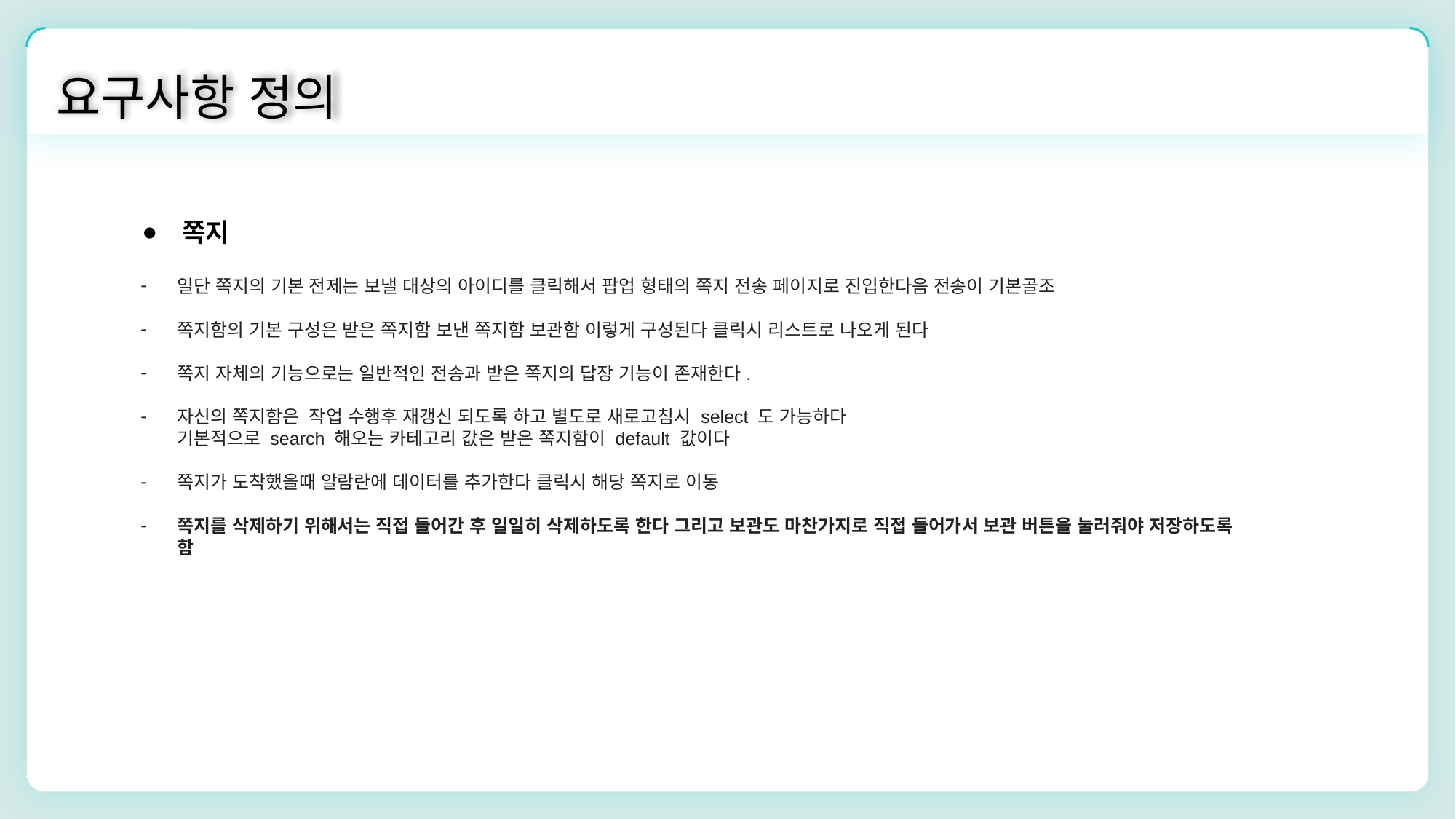

요구사항 정의
쪽지

일단 쪽지의 기본 전제는 보낼 대상의 아이디를 클릭해서 팝업 형태의 쪽지 전송 페이지로 진입한다음 전송이 기본골조

쪽지함의 기본 구성은 받은 쪽지함 보낸 쪽지함 보관함 이렇게 구성된다 클릭시 리스트로 나오게 된다

쪽지 자체의 기능으로는 일반적인 전송과 받은 쪽지의 답장 기능이 존재한다.

자신의 쪽지함은  작업 수행후 재갱신 되도록 하고 별도로 새로고침시 select 도 가능하다
기본적으로 search 해오는 카테고리 값은 받은 쪽지함이 default 값이다

쪽지가 도착했을때 알람란에 데이터를 추가한다 클릭시 해당 쪽지로 이동

쪽지를 삭제하기 위해서는 직접 들어간 후 일일히 삭제하도록 한다 그리고 보관도 마찬가지로 직접 들어가서 보관 버튼을 눌러줘야 저장하도록 함